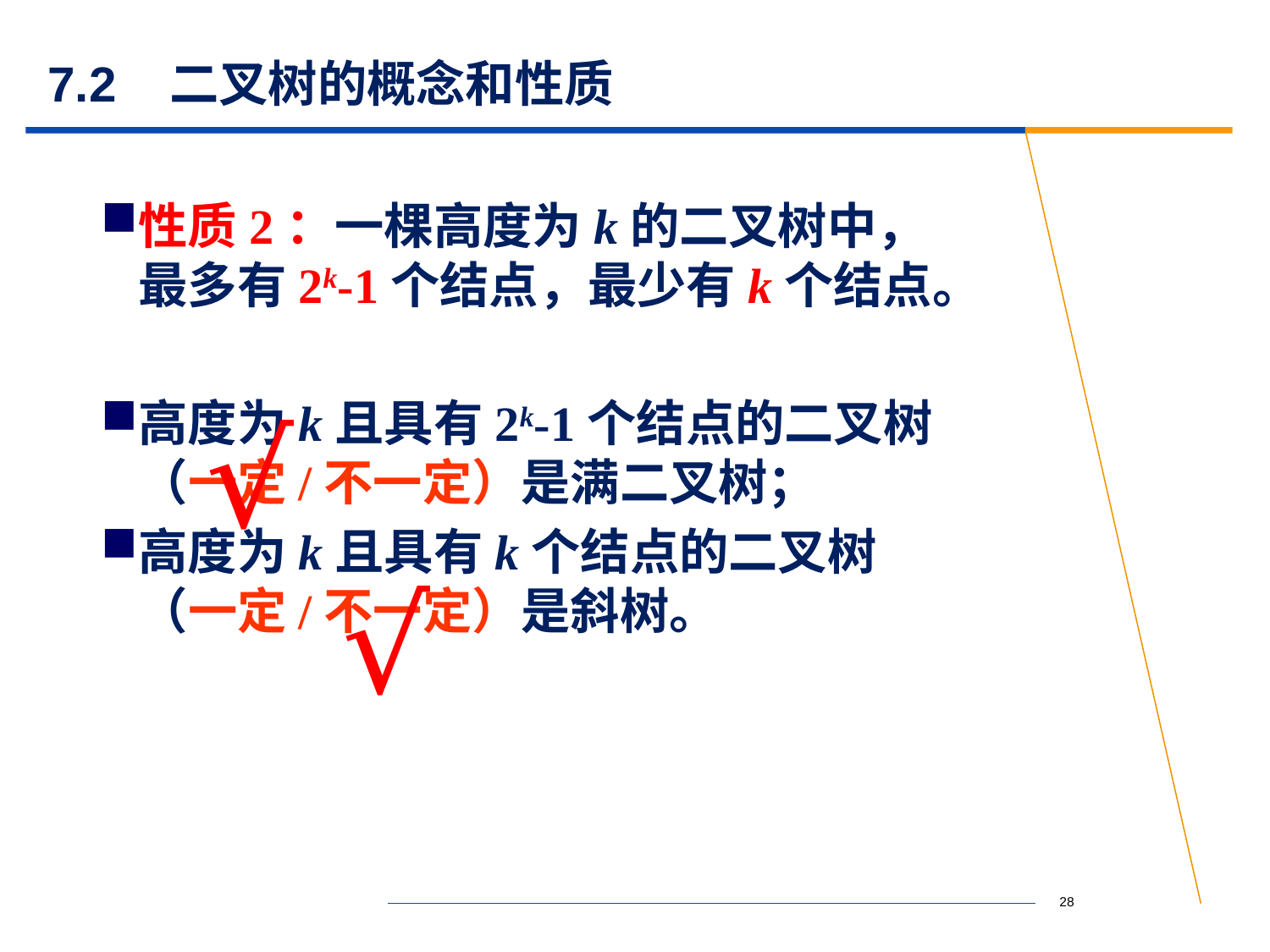

# 7.2   二叉树的概念和性质
性质2：一棵高度为k的二叉树中，
最多有2k-1个结点，最少有k个结点。

高度为k且具有2k-1个结点的二叉树
（一定/不一定）是满二叉树；
高度为k且具有k个结点的二叉树
（一定/不一定）是斜树。
√
√